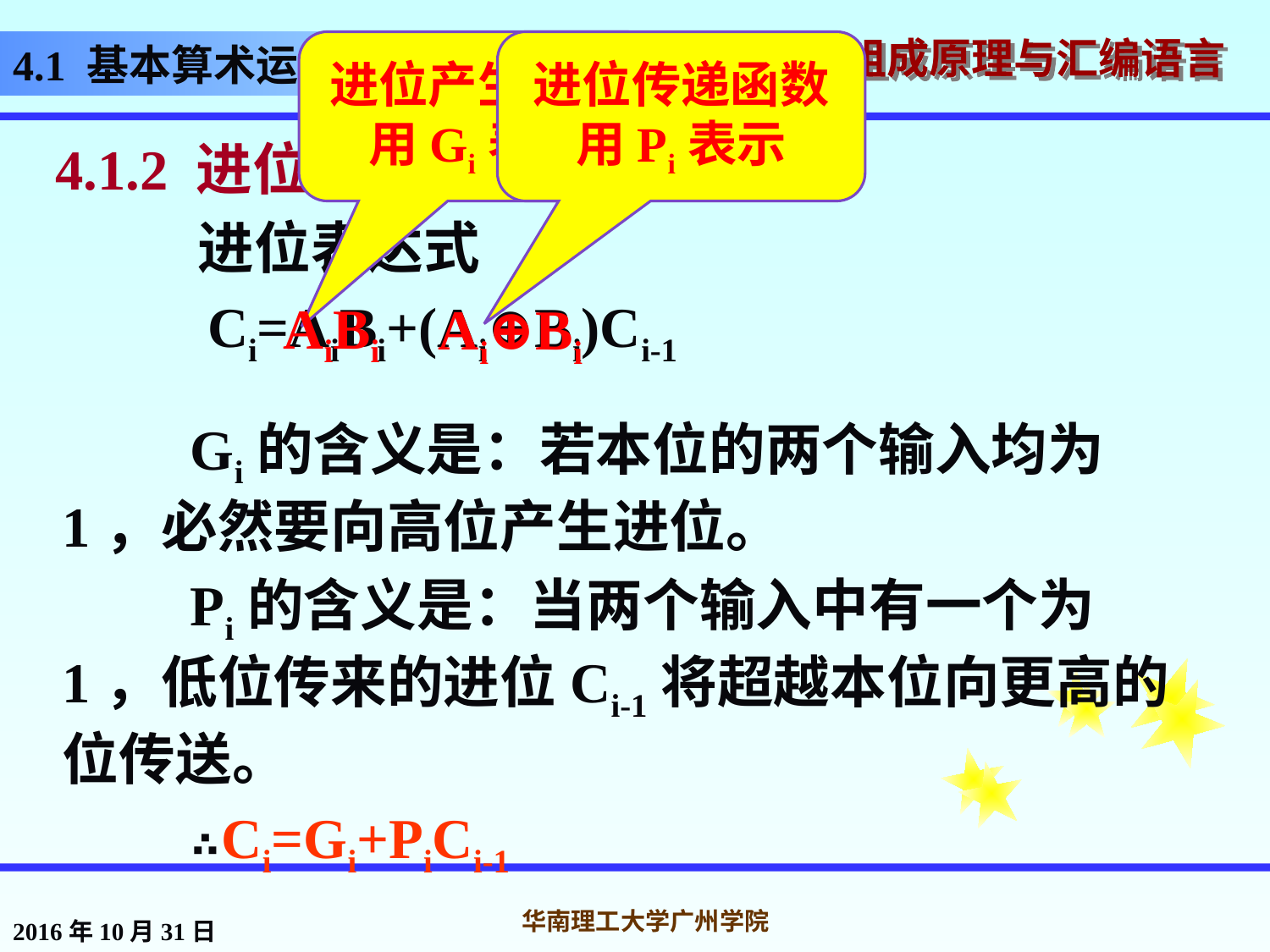

# 4.1 基本算术运算的实现
进位产生函数用Gi表示
进位传递函数用Pi表示
4.1.2 进位的产生和传递
          进位表达式
　　  Ci=AiBi+(Ai⊕Bi)Ci-1
AiBi
Ai⊕Bi
         Gi的含义是：若本位的两个输入均为1，必然要向高位产生进位。
         Pi的含义是：当两个输入中有一个为1，低位传来的进位Ci-1将超越本位向更高的位传送。
         ∴Ci=Gi+PiCi-1
2016年10月31日
华南理工大学广州学院